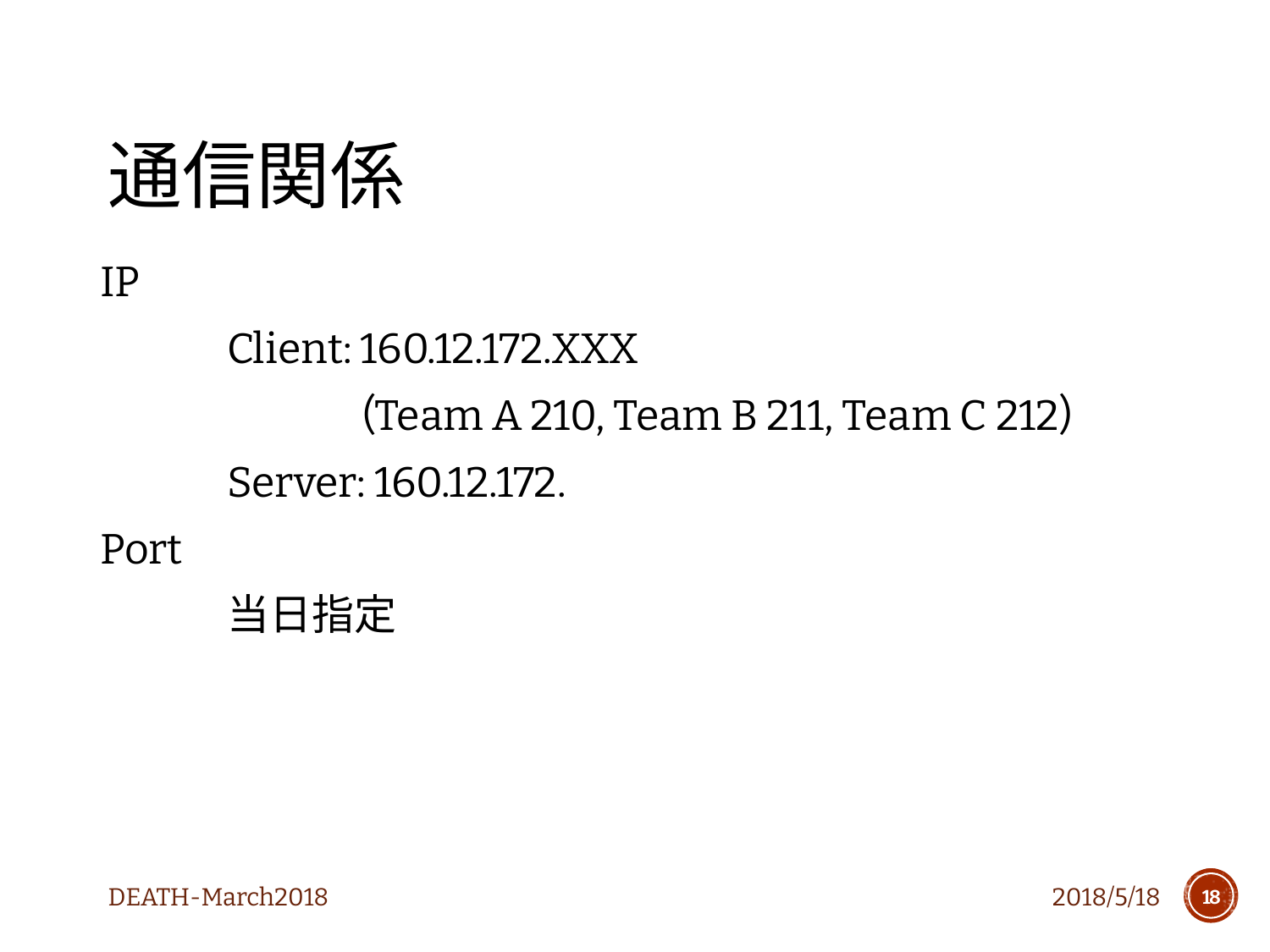

# 通信関係
IP
	Client: 160.12.172.XXX
		 (Team A 210, Team B 211, Team C 212)
	Server: 160.12.172.
Port
	当日指定

DEATH-March2018
2018/5/18
18